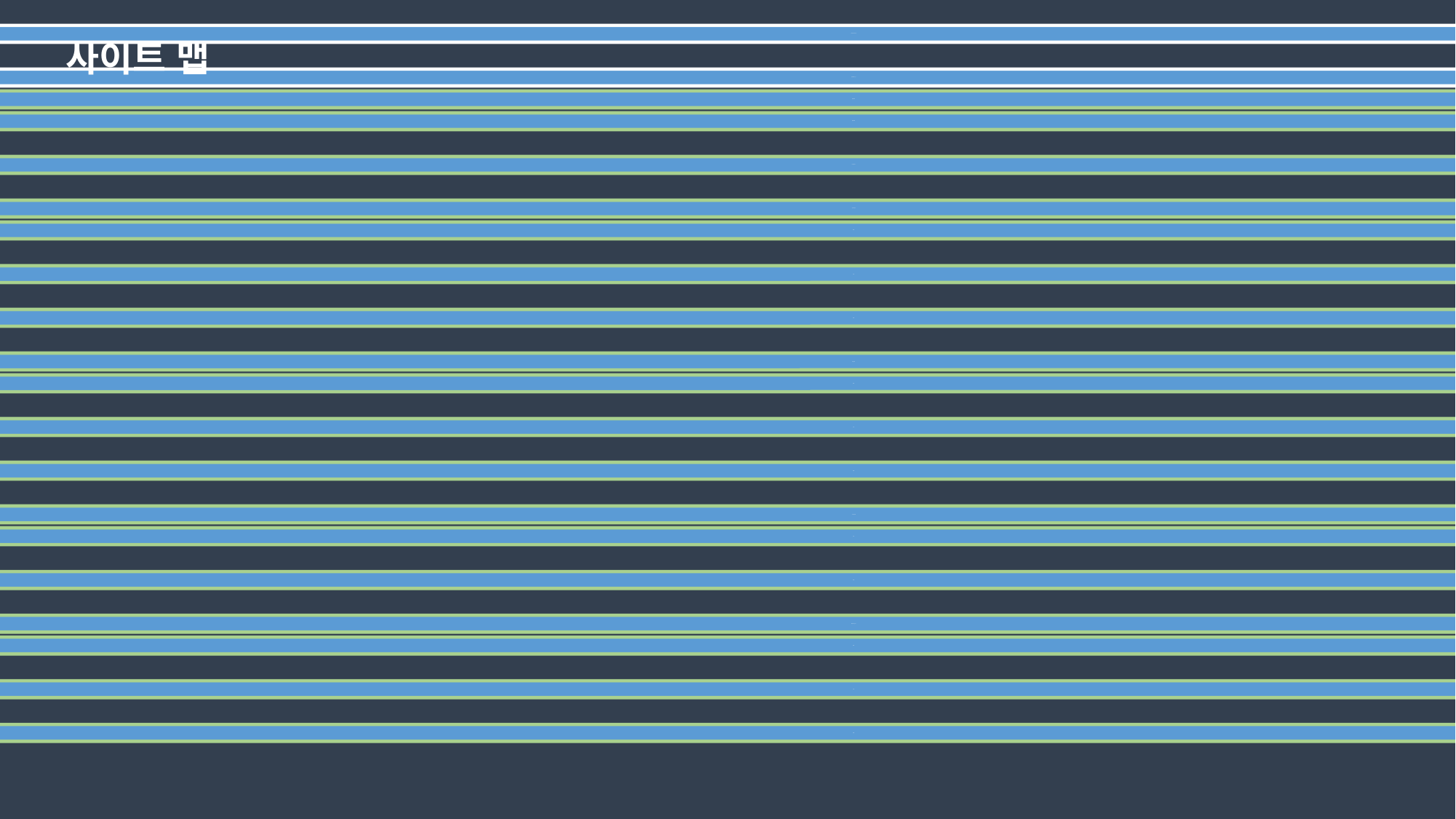

관리자 로그아웃
관리자로그인
결제관리
삭제
수정
등록
삭제
수정
등록
회원관리
삭제
수정
등록
관리자관리
아이템수정
결제취소
채용공고관리
이력서등록
수정
삭제
사이트 맵